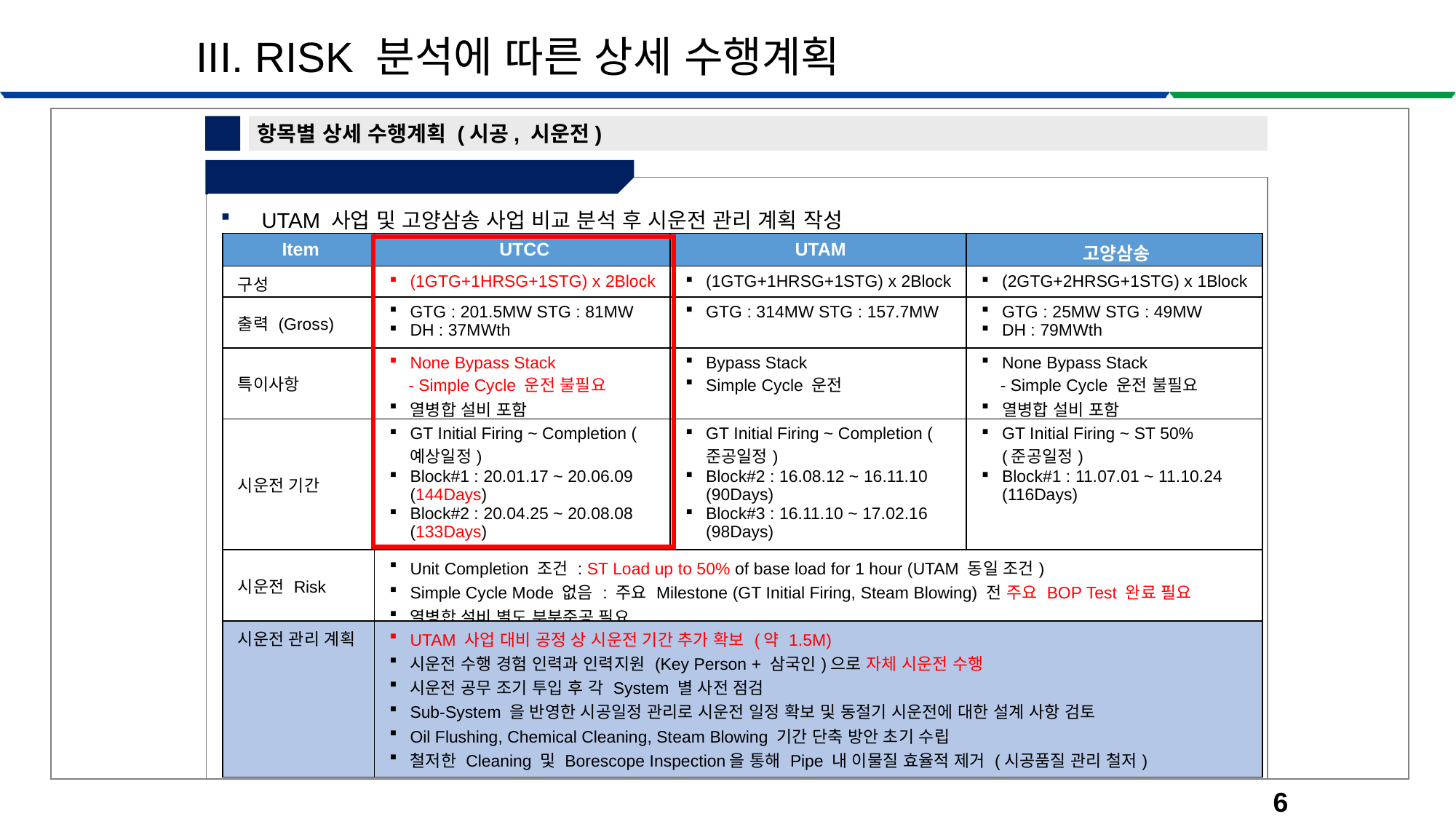

III. RISK 분석에 따른 상세 수행계획
5
항목별 상세 수행계획 (시공, 시운전)
⑨ 시운전 관리 계획

| UTAM 사업 및 고양삼송 사업 비교 분석 후 시운전 관리 계획 작성 |
| --- |
| Item | UTCC | UTAM | 고양삼송 |
| --- | --- | --- | --- |
| 구성 | (1GTG+1HRSG+1STG) x 2Block | (1GTG+1HRSG+1STG) x 2Block | (2GTG+2HRSG+1STG) x 1Block |
| 출력 (Gross) | GTG : 201.5MW STG : 81MW DH : 37MWth | GTG : 314MW STG : 157.7MW | GTG : 25MW STG : 49MW DH : 79MWth |
| 특이사항 | None Bypass Stack - Simple Cycle 운전 불필요 열병합 설비 포함 | Bypass Stack Simple Cycle 운전 | None Bypass Stack - Simple Cycle 운전 불필요 열병합 설비 포함 |
| 시운전 기간 | GT Initial Firing ~ Completion (예상일정) Block#1 : 20.01.17 ~ 20.06.09 (144Days) Block#2 : 20.04.25 ~ 20.08.08 (133Days) | GT Initial Firing ~ Completion (준공일정) Block#2 : 16.08.12 ~ 16.11.10 (90Days) Block#3 : 16.11.10 ~ 17.02.16 (98Days) | GT Initial Firing ~ ST 50% (준공일정) Block#1 : 11.07.01 ~ 11.10.24 (116Days) |
| 시운전 Risk | Unit Completion 조건 : ST Load up to 50% of base load for 1 hour (UTAM 동일 조건) Simple Cycle Mode 없음 : 주요 Milestone (GT Initial Firing, Steam Blowing) 전 주요 BOP Test 완료 필요 열병합 설비 별도 부분준공 필요 |  |  |
| 시운전 관리 계획 | UTAM 사업 대비 공정 상 시운전 기간 추가 확보 (약 1.5M) 시운전 수행 경험 인력과 인력지원 (Key Person + 삼국인)으로 자체 시운전 수행 시운전 공무 조기 투입 후 각 System 별 사전 점검 Sub-System 을 반영한 시공일정 관리로 시운전 일정 확보 및 동절기 시운전에 대한 설계 사항 검토 Oil Flushing, Chemical Cleaning, Steam Blowing 기간 단축 방안 초기 수립 철저한 Cleaning 및 Borescope Inspection을 통해 Pipe 내 이물질 효율적 제거 (시공품질 관리 철저) |  |  |

65